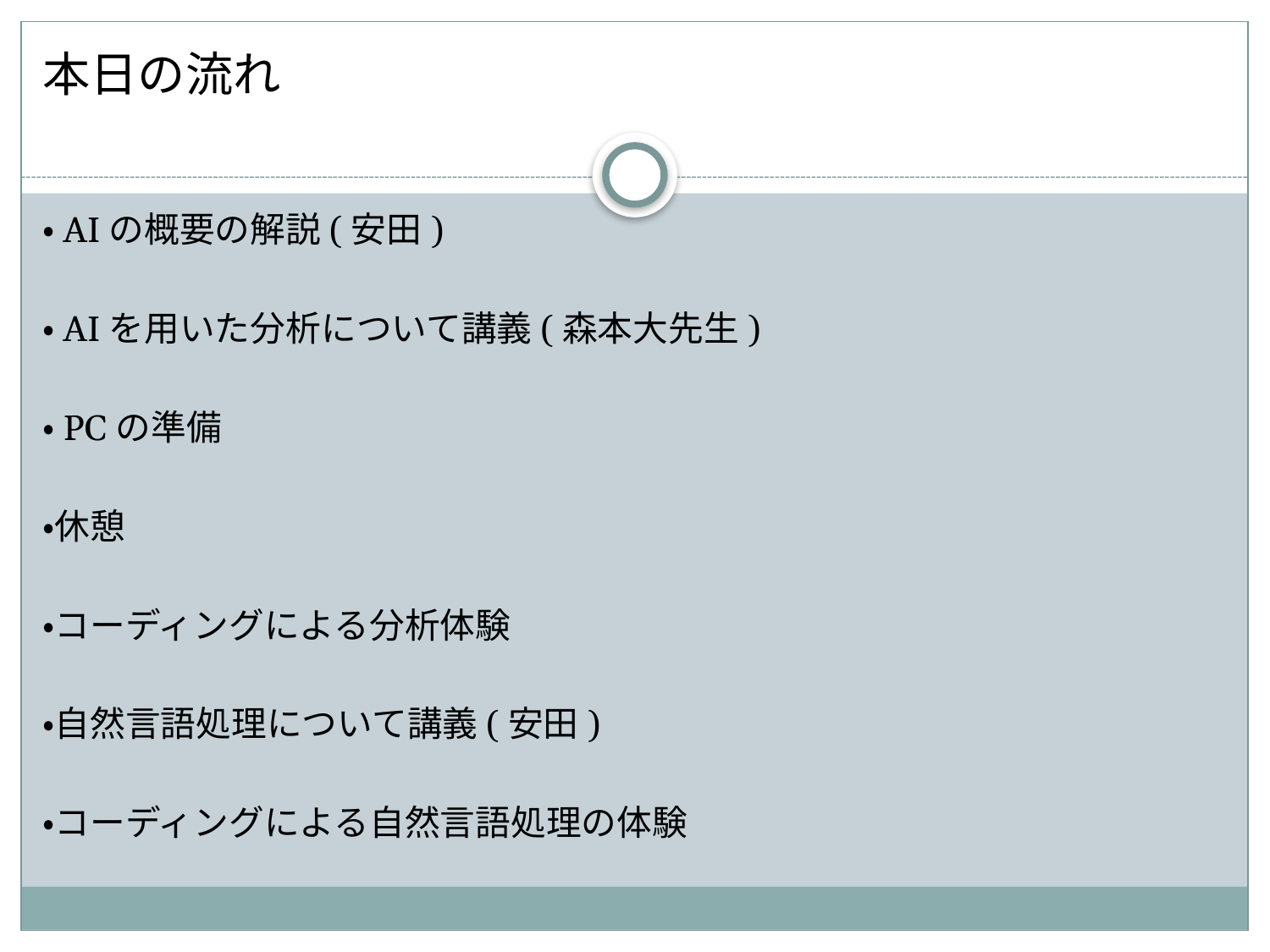

本日の流れ

・AIの概要の解説(安田)

・AIを用いた分析について講義(森本大先生)

・PCの準備

・休憩

・コーディングによる分析体験

・自然言語処理について講義(安田)

・コーディングによる自然言語処理の体験
#